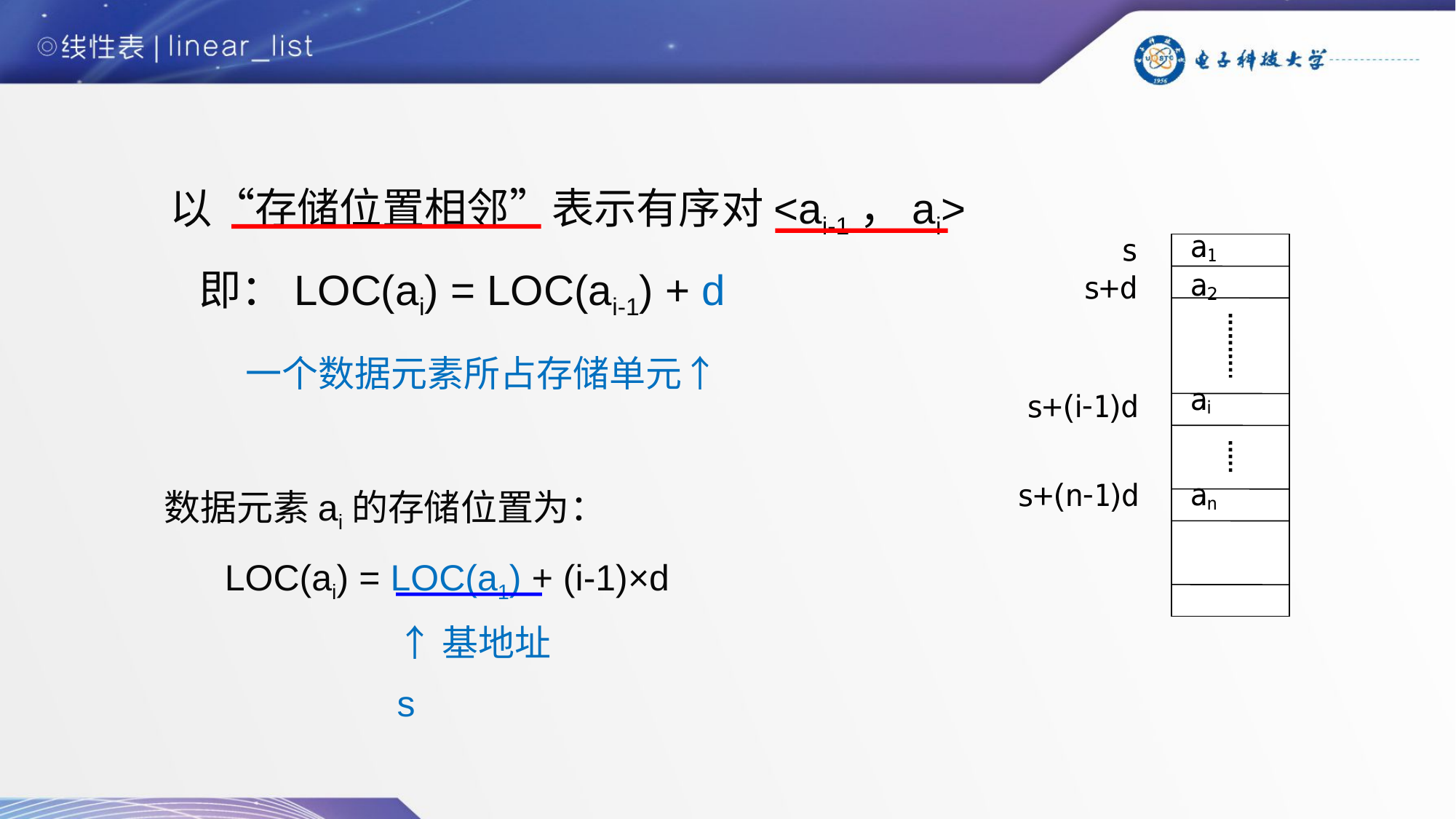

以“存储位置相邻”表示有序对<ai-1，ai>
  即：LOC(ai) = LOC(ai-1) + d

a1
a2

ai

an
            s
        s+d

  s+(i-1)d

 s+(n-1)d

一个数据元素所占存储单元↑
数据元素ai的存储位置为：
      LOC(ai) = LOC(a1) + (i-1)×d

↑基地址s